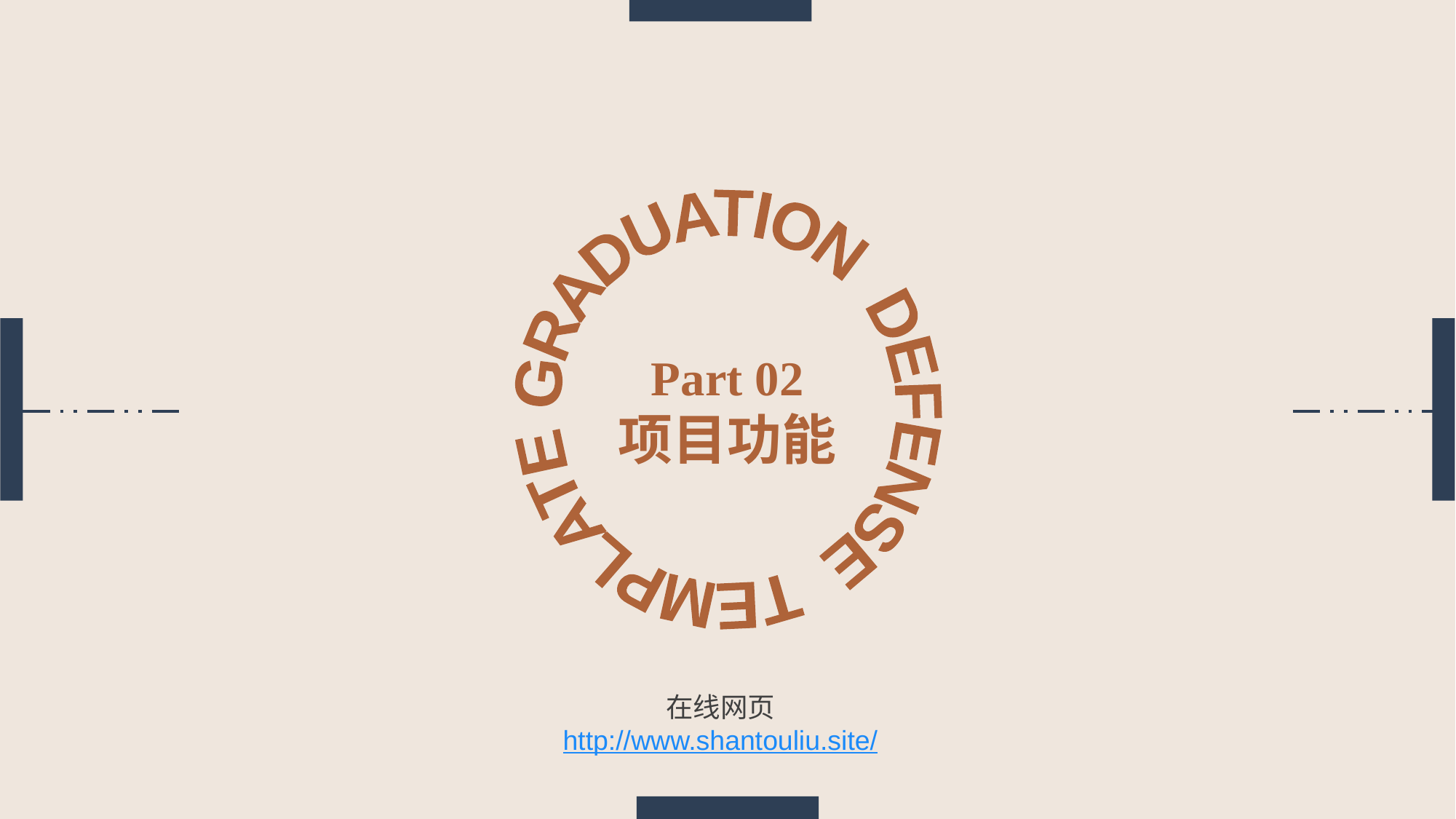

GRADUATION  DEFENSE  TEMPLATE
Part 02
项目功能

在线网页
http://www.shantouliu.site/